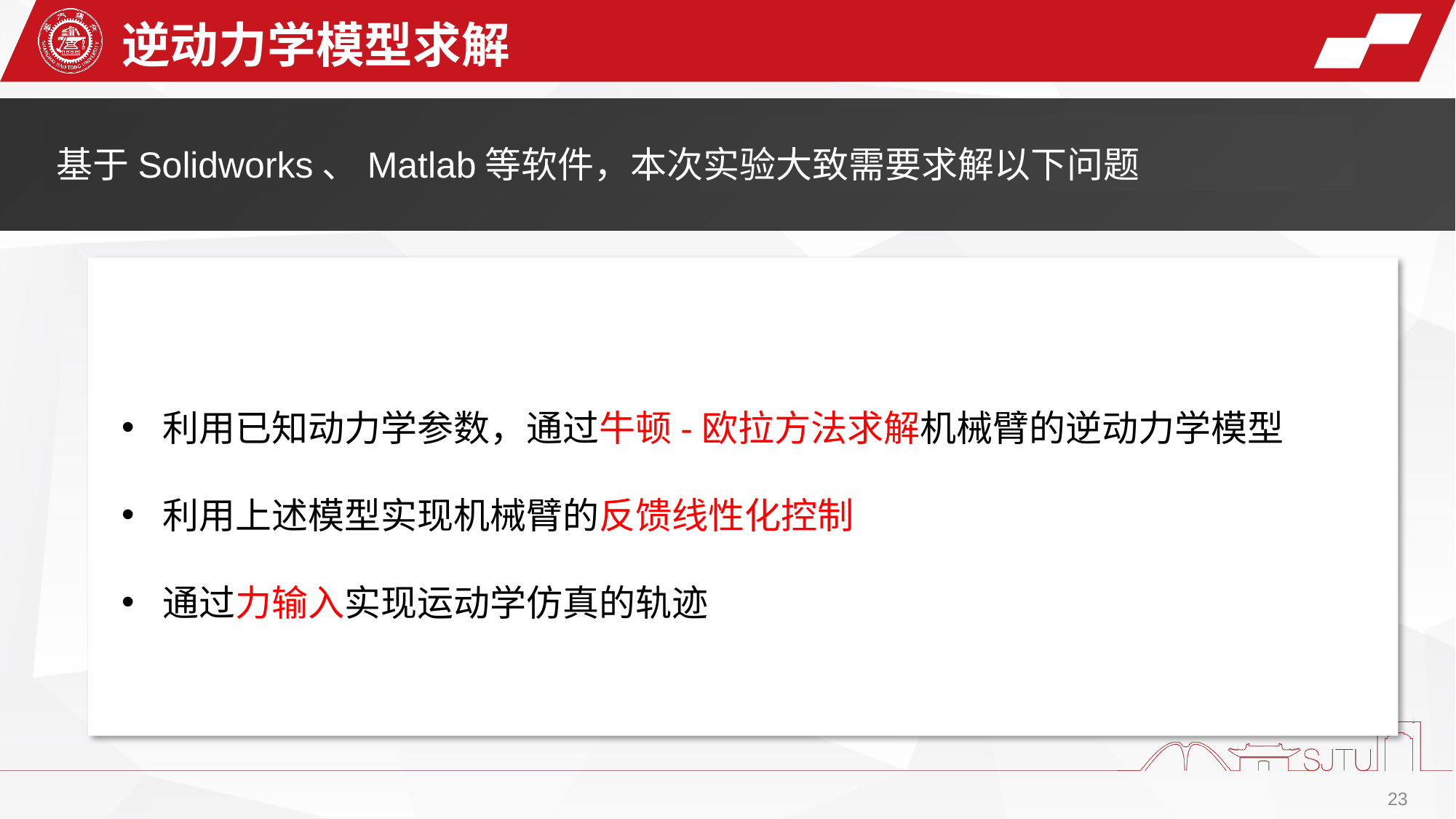

逆动力学模型求解

基于Solidworks、Matlab等软件，本次实验大致需要求解以下问题

利用已知动力学参数，通过牛顿-欧拉方法求解机械臂的逆动力学模型
利用上述模型实现机械臂的反馈线性化控制
通过力输入实现运动学仿真的轨迹

23